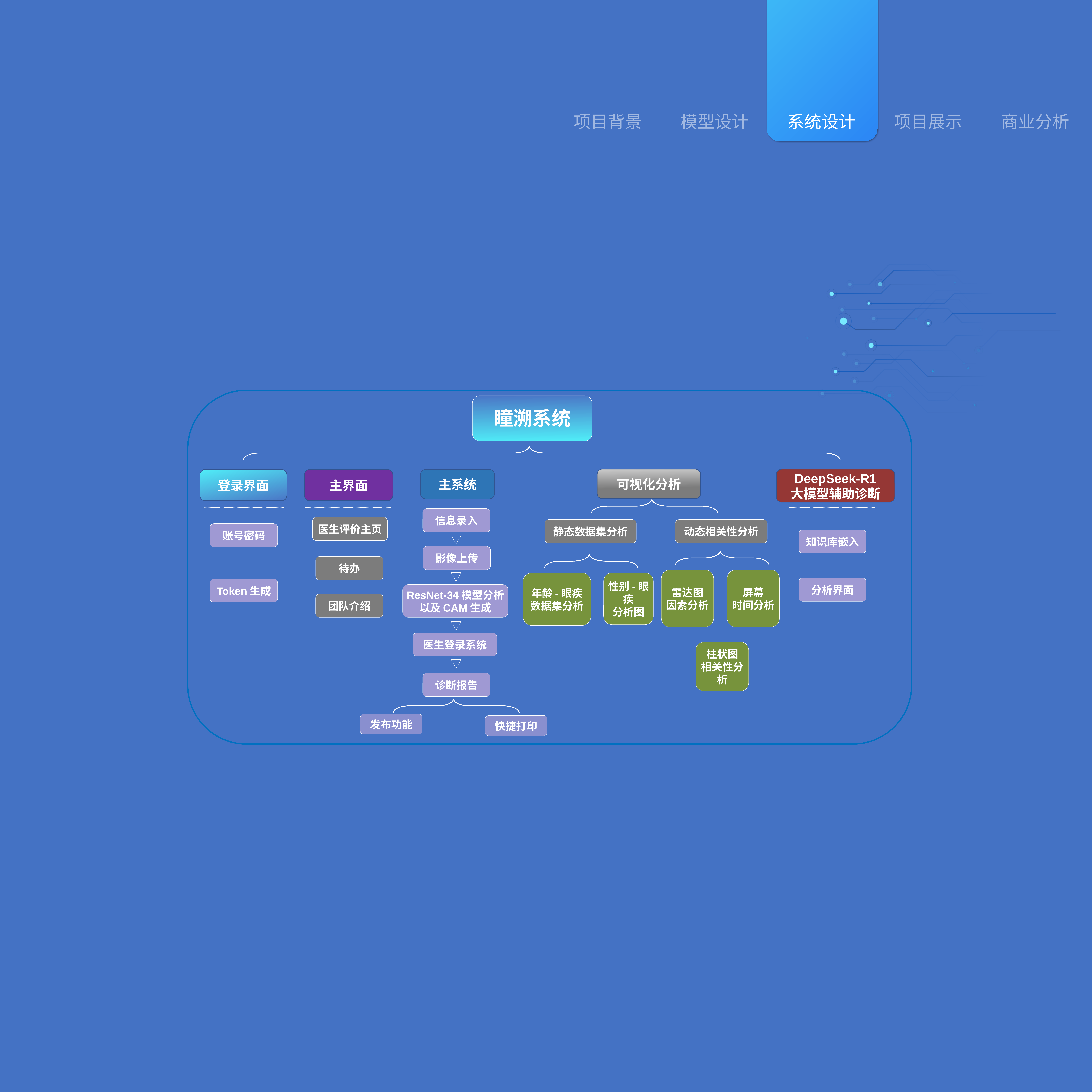

瞳溯系统

可视化分析
DeepSeek-R1
大模型辅助诊断
登录界面
主界面
主系统

信息录入

医生评价主页
动态相关性分析
静态数据集分析
账号密码
知识库嵌入

影像上传
待办
雷达图
因素分析
屏幕
时间分析

年龄-眼疾
数据集分析
性别-眼疾
分析图
分析界面
Token生成
ResNet-34模型分析以及CAM生成
团队介绍

医生登录系统
柱状图
相关性分析

诊断报告
发布功能
快捷打印